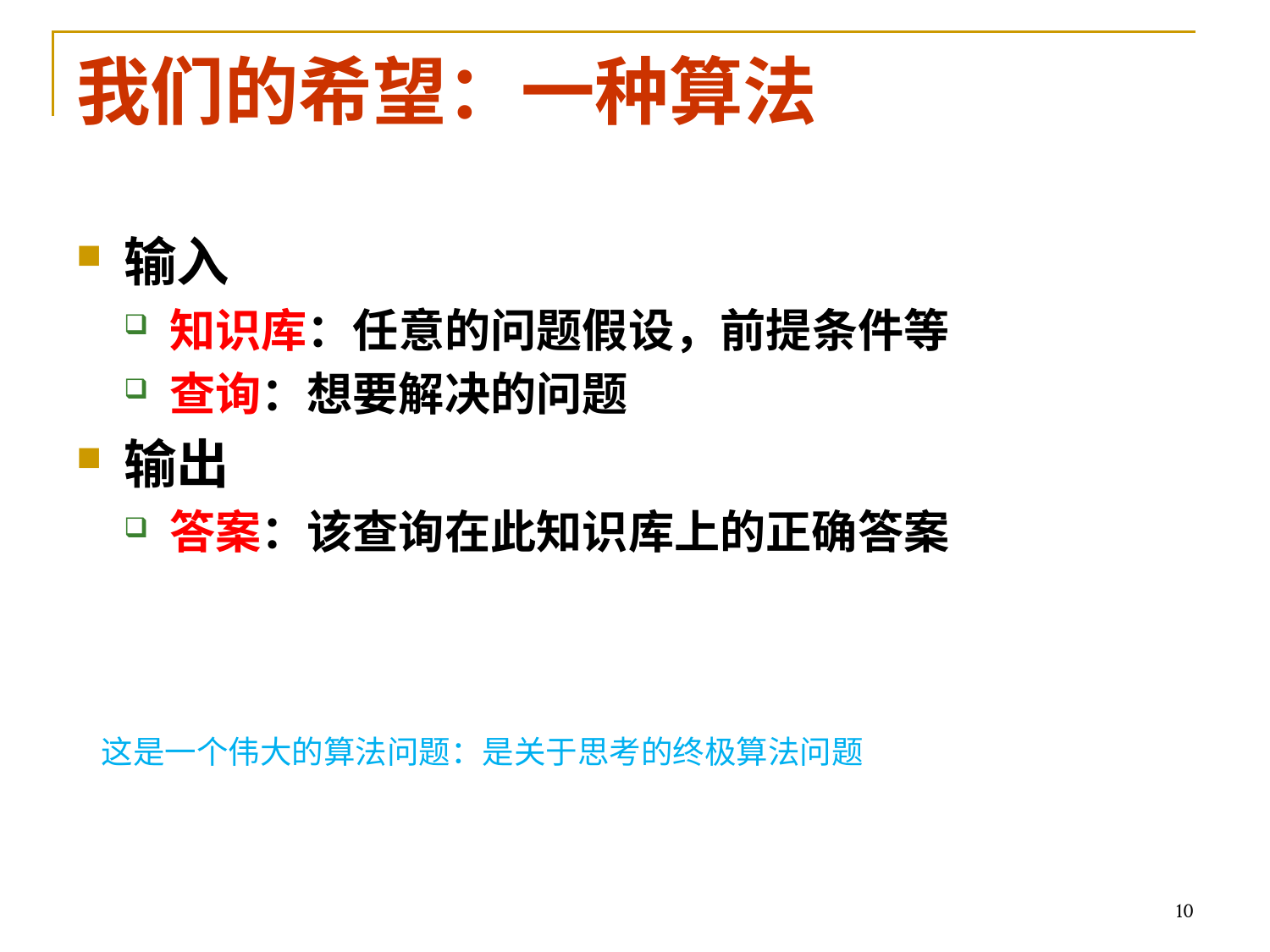

# 我们的希望：一种算法
输入
知识库：任意的问题假设，前提条件等
查询：想要解决的问题
输出
答案：该查询在此知识库上的正确答案
这是一个伟大的算法问题：是关于思考的终极算法问题
10